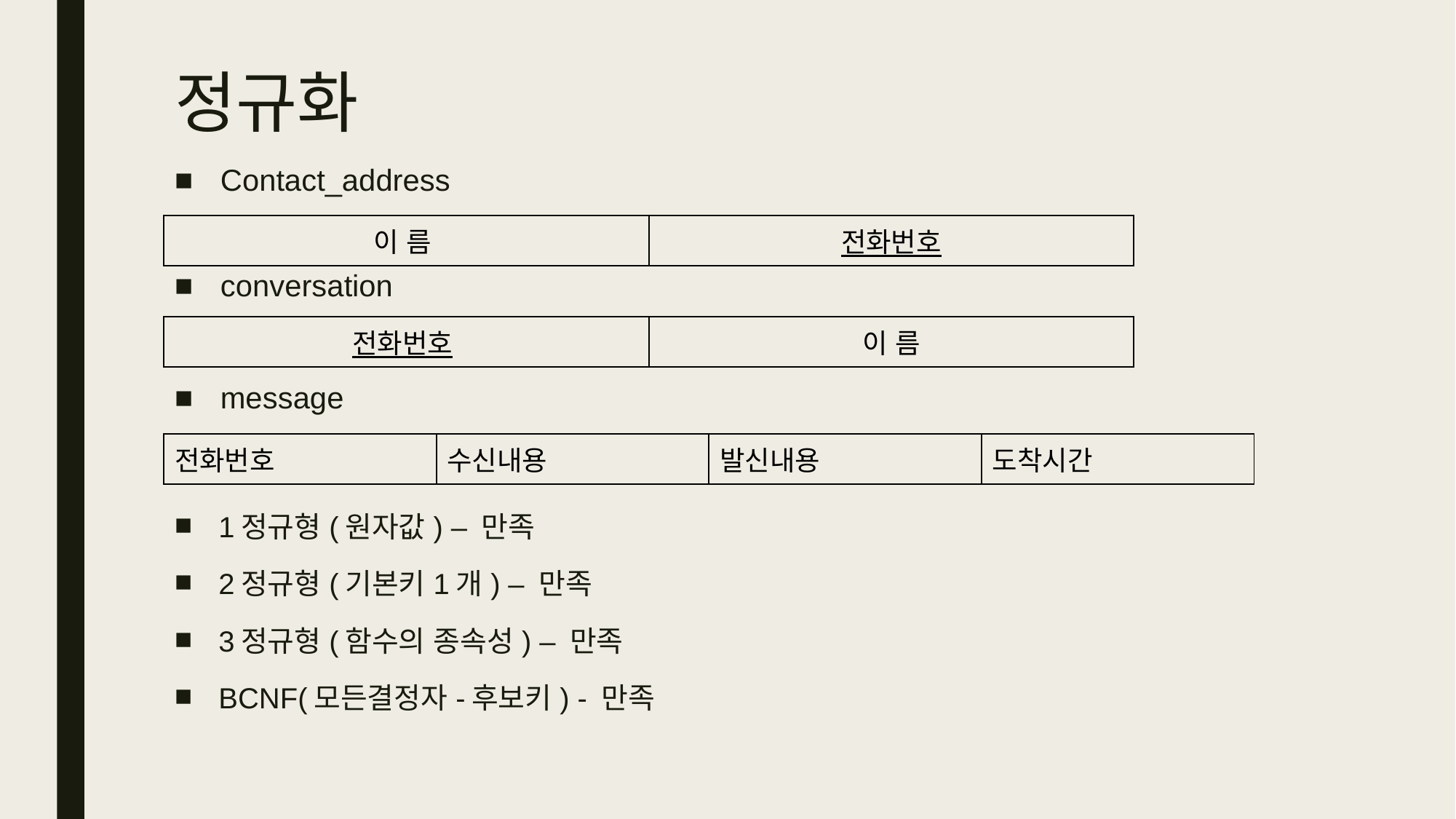

# 정규화
Contact_address
| 이 름 | 전화번호 |
| --- | --- |
conversation
| 전화번호 | 이 름 |
| --- | --- |
message
| 전화번호 | 수신내용 | 발신내용 | 도착시간 |
| --- | --- | --- | --- |
1정규형(원자값) – 만족
2정규형(기본키1개) – 만족
3정규형(함수의 종속성) – 만족
BCNF(모든결정자-후보키) - 만족